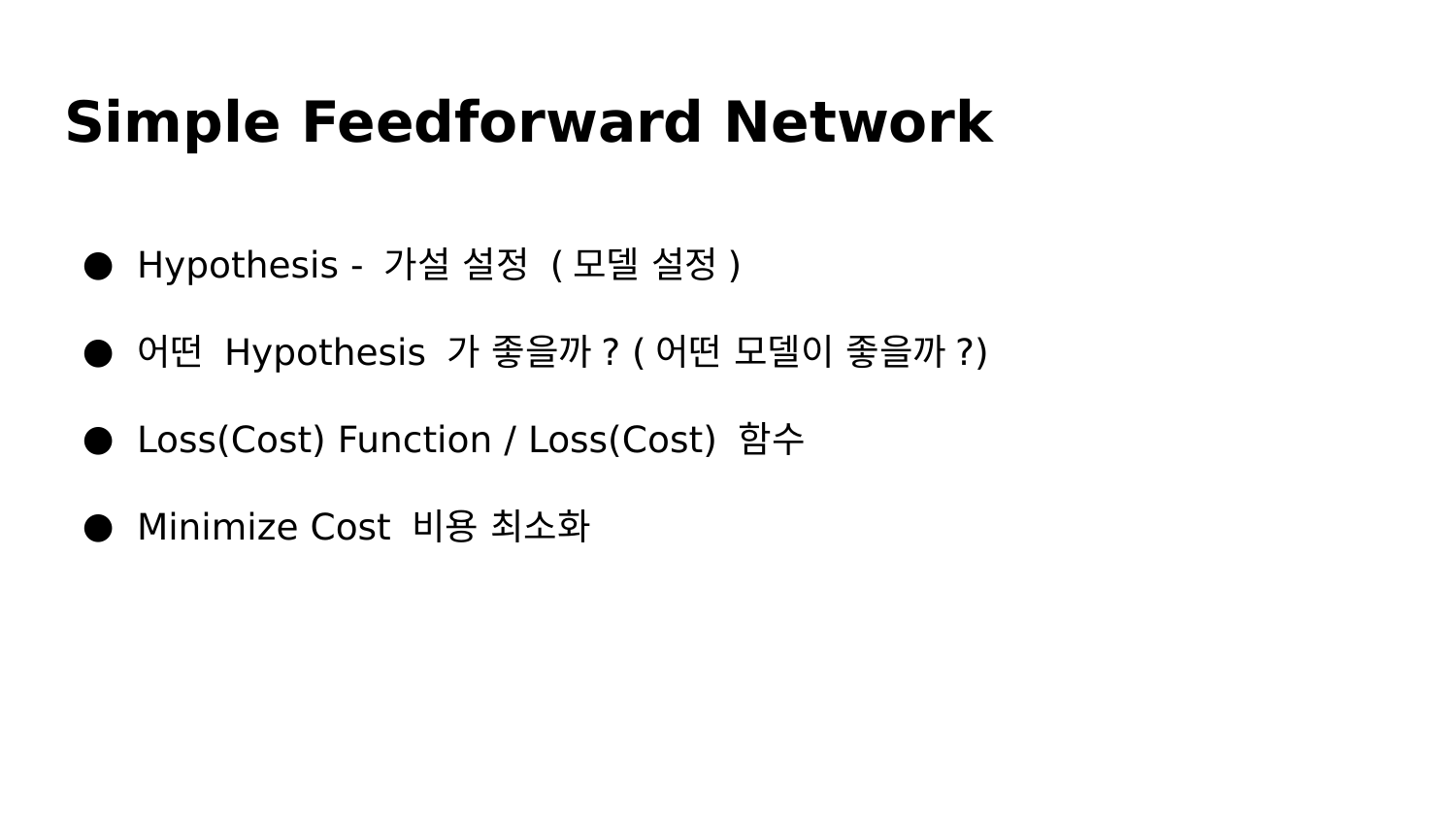

# Simple Feedforward Network

Hypothesis - 가설 설정 (모델 설정)
어떤 Hypothesis 가 좋을까? (어떤 모델이 좋을까?)
Loss(Cost) Function / Loss(Cost) 함수
Minimize Cost 비용 최소화